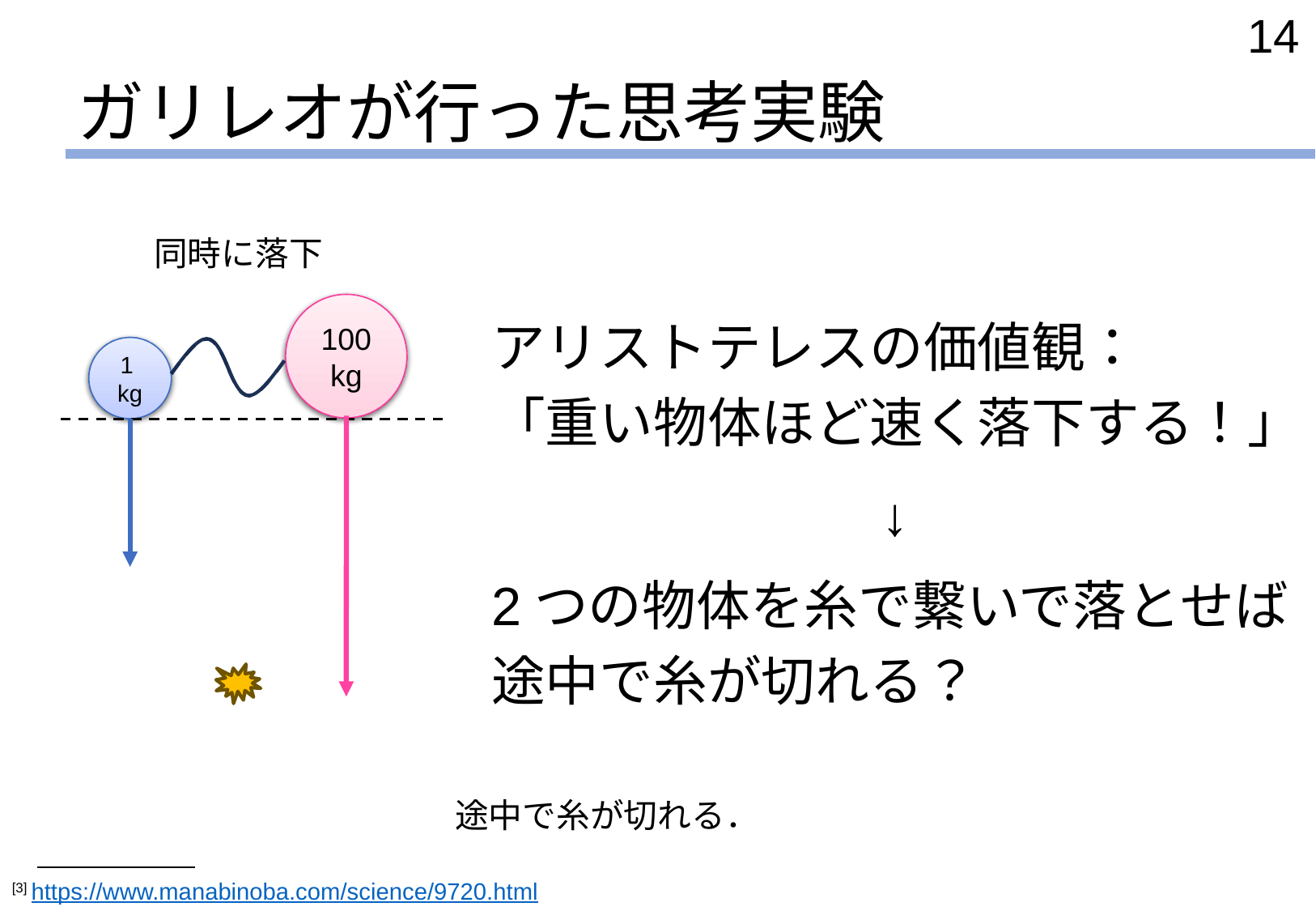

14
# ガリレオが行った思考実験
同時に落下
100
kg
100
kg
アリストテレスの価値観：
「重い物体ほど速く落下する！」
1
kg
1
kg

↓
2つの物体を糸で繋いで落とせば
途中で糸が切れる？

途中で糸が切れる．
[3] https://www.manabinoba.com/science/9720.html